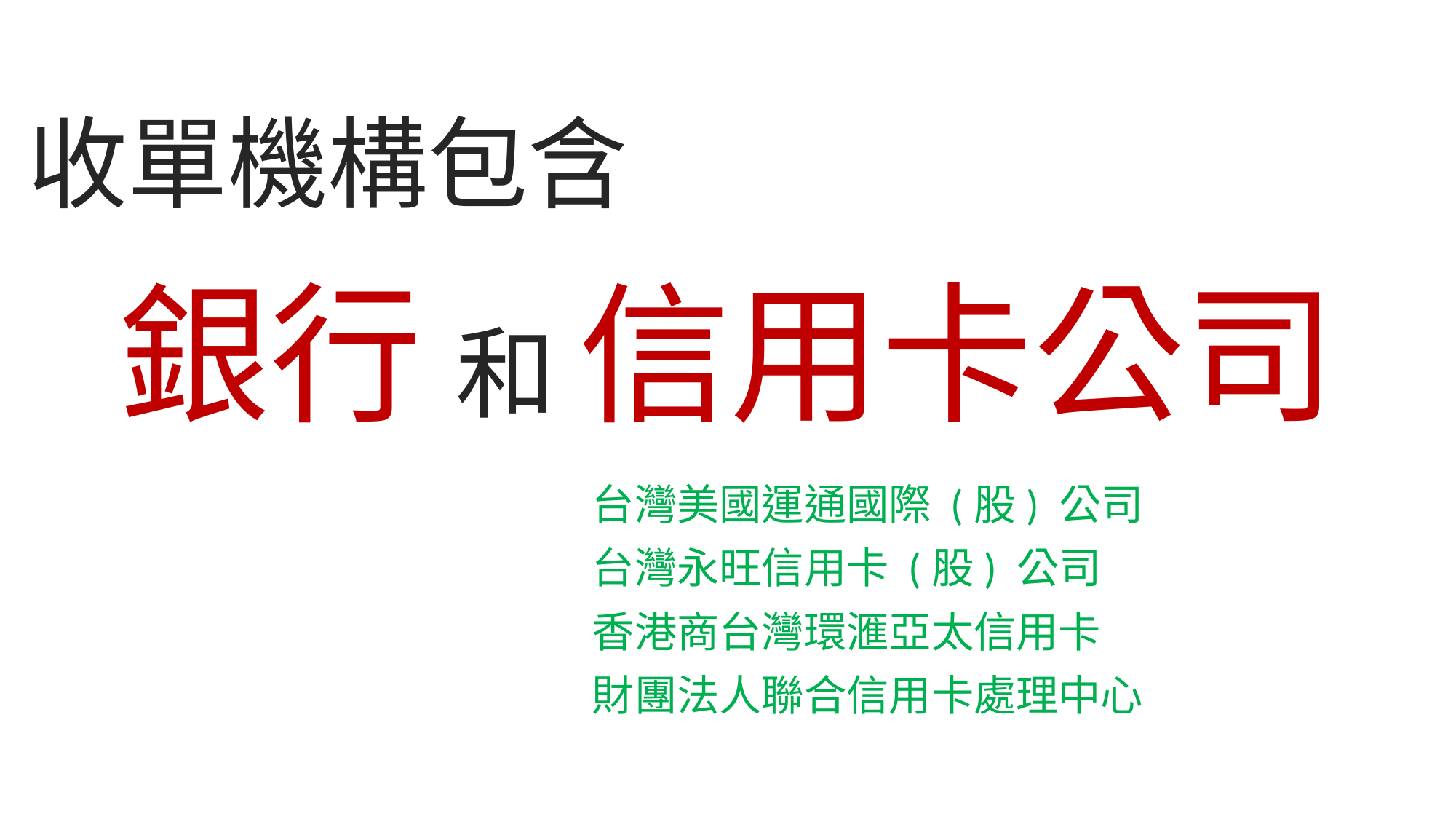

收單機構包含
銀行 和 信用卡公司
台灣美國運通國際 (股) 公司
台灣永旺信用卡 (股) 公司
香港商台灣環滙亞太信用卡
財團法人聯合信用卡處理中心